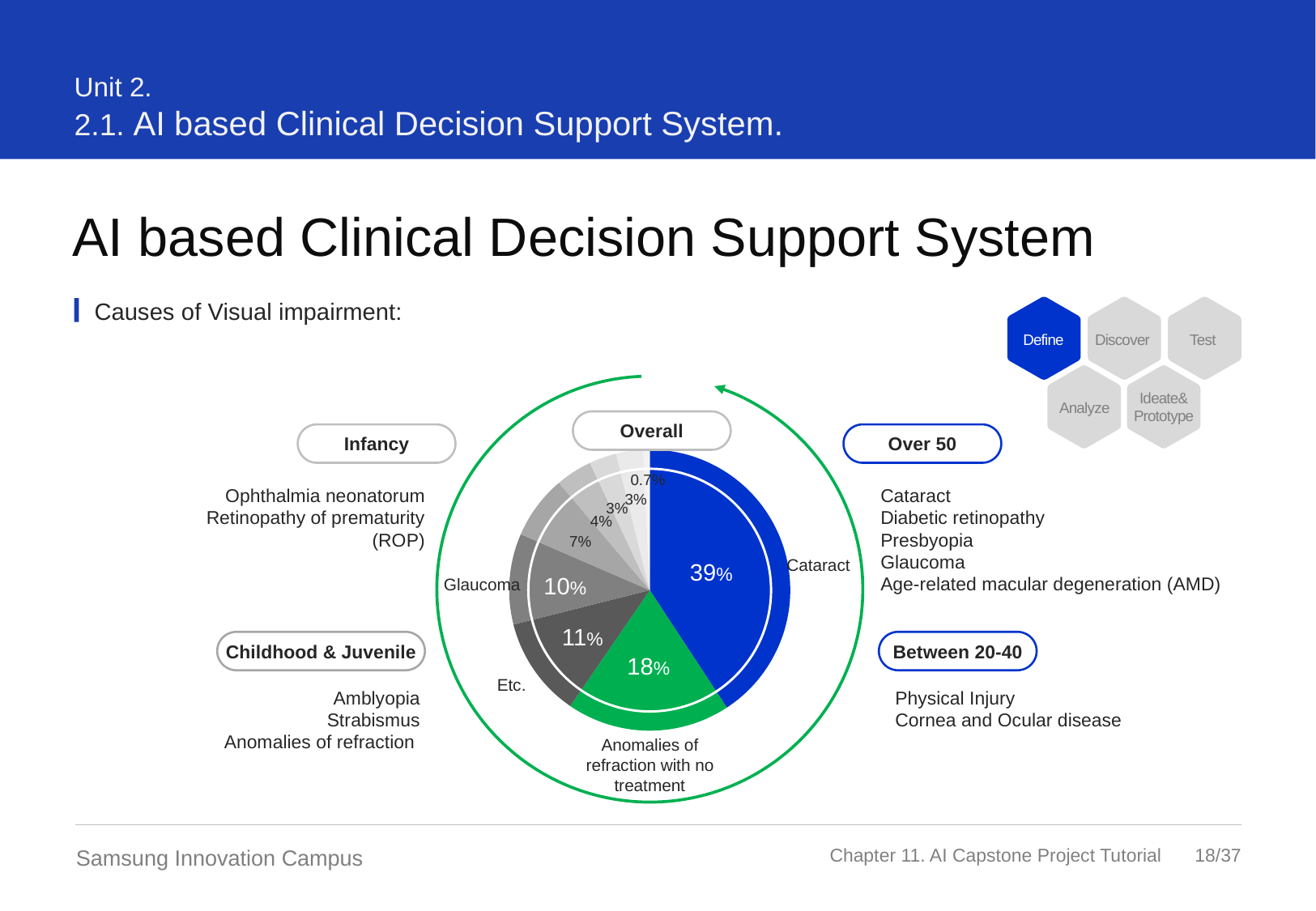

Unit 2.
2.1. AI based Clinical Decision Support System.
AI based Clinical Decision Support System
Causes of Visual impairment:

Define
Discover
Test
Ideate&
Prototype
Analyze

Overall
Infancy
Over 50

### Chart

| Category | 판매 |
|---|---|
| Spring | 39.0 |
| Summer | 18.0 |
| Autumn | 11.0 |
0.7%
3%
3%
4%
7%
39%
10%
11%
18%
Ophthalmia neonatorum
Retinopathy of prematurity (ROP)
Cataract
Diabetic retinopathy
Presbyopia
Glaucoma
Age-related macular degeneration (AMD)
Cataract
Glaucoma
Childhood & Juvenile
Between 20-40
Etc.
Amblyopia
Strabismus
Anomalies of refraction
Physical Injury
Cornea and Ocular disease
Anomalies of refraction with no treatment